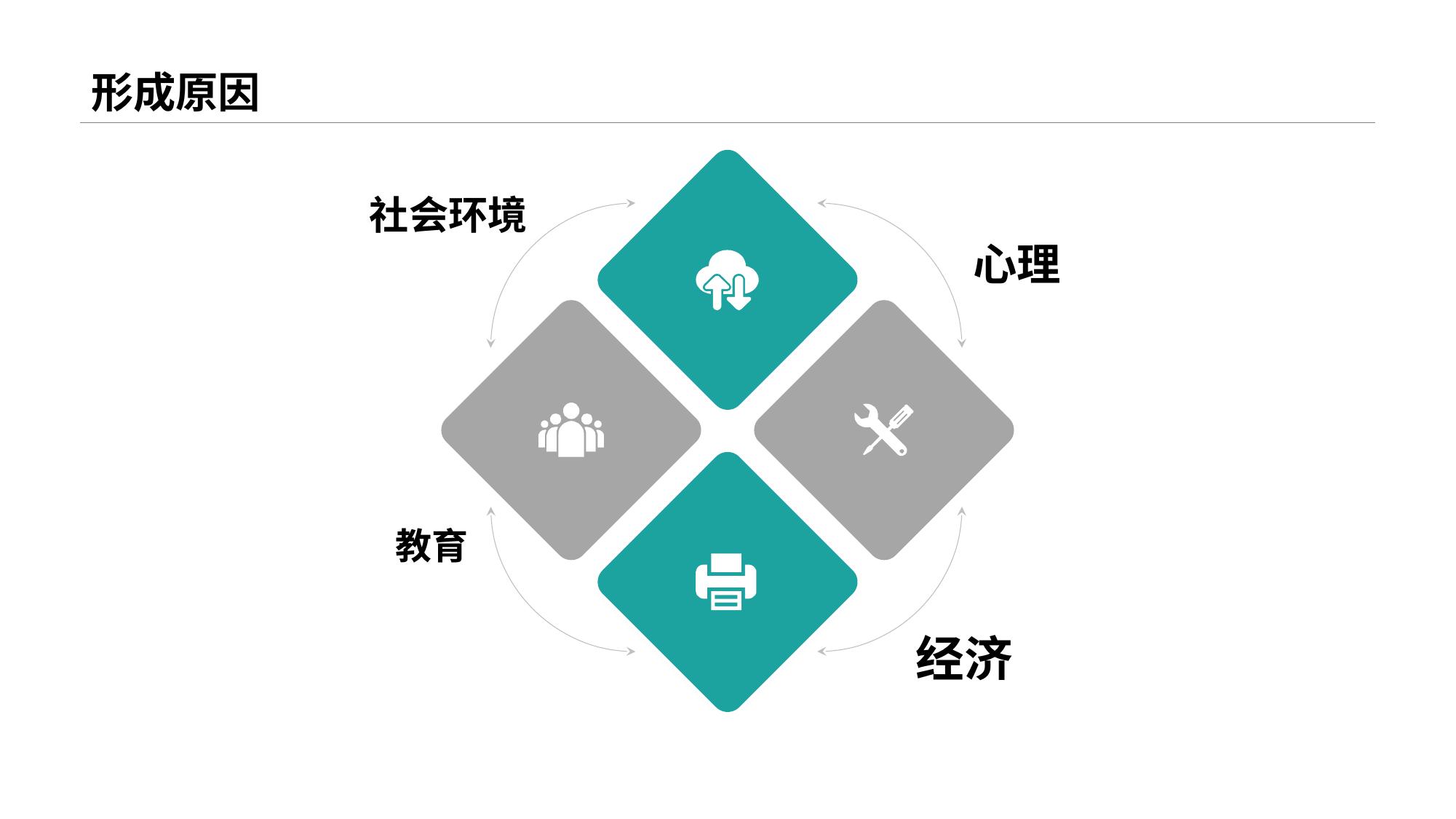

# 形成原因

社会环境
心理
教育
经济
11